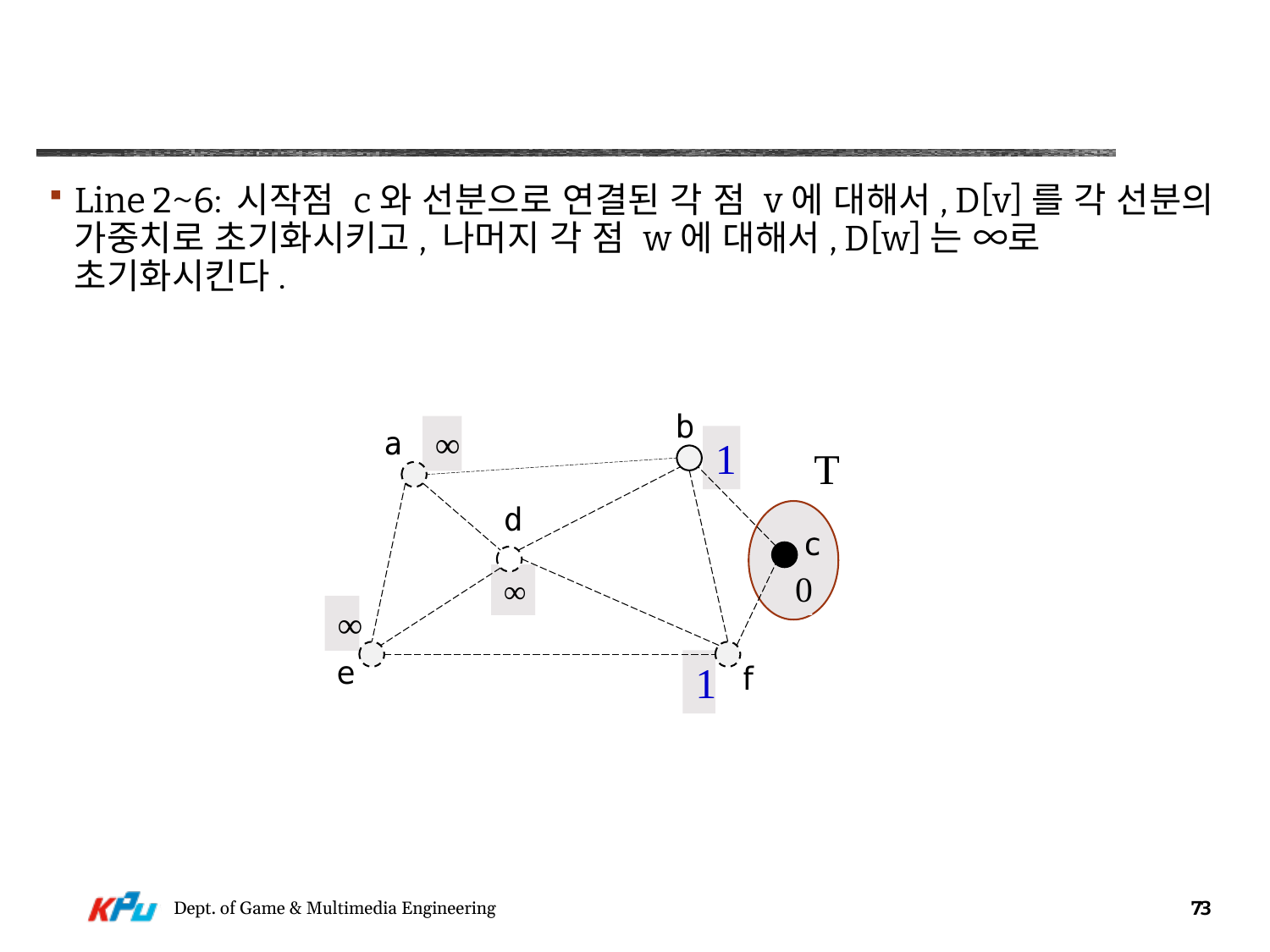

#
Line 2~6: 시작점 c와 선분으로 연결된 각 점 v에 대해서, D[v]를 각 선분의 가중치로 초기화시키고, 나머지 각 점 w에 대해서, D[w]는 ∞로 초기화시킨다.

b
a

d
c

e
f
∞
1
T

0
∞
∞
1
Dept. of Game & Multimedia Engineering
73